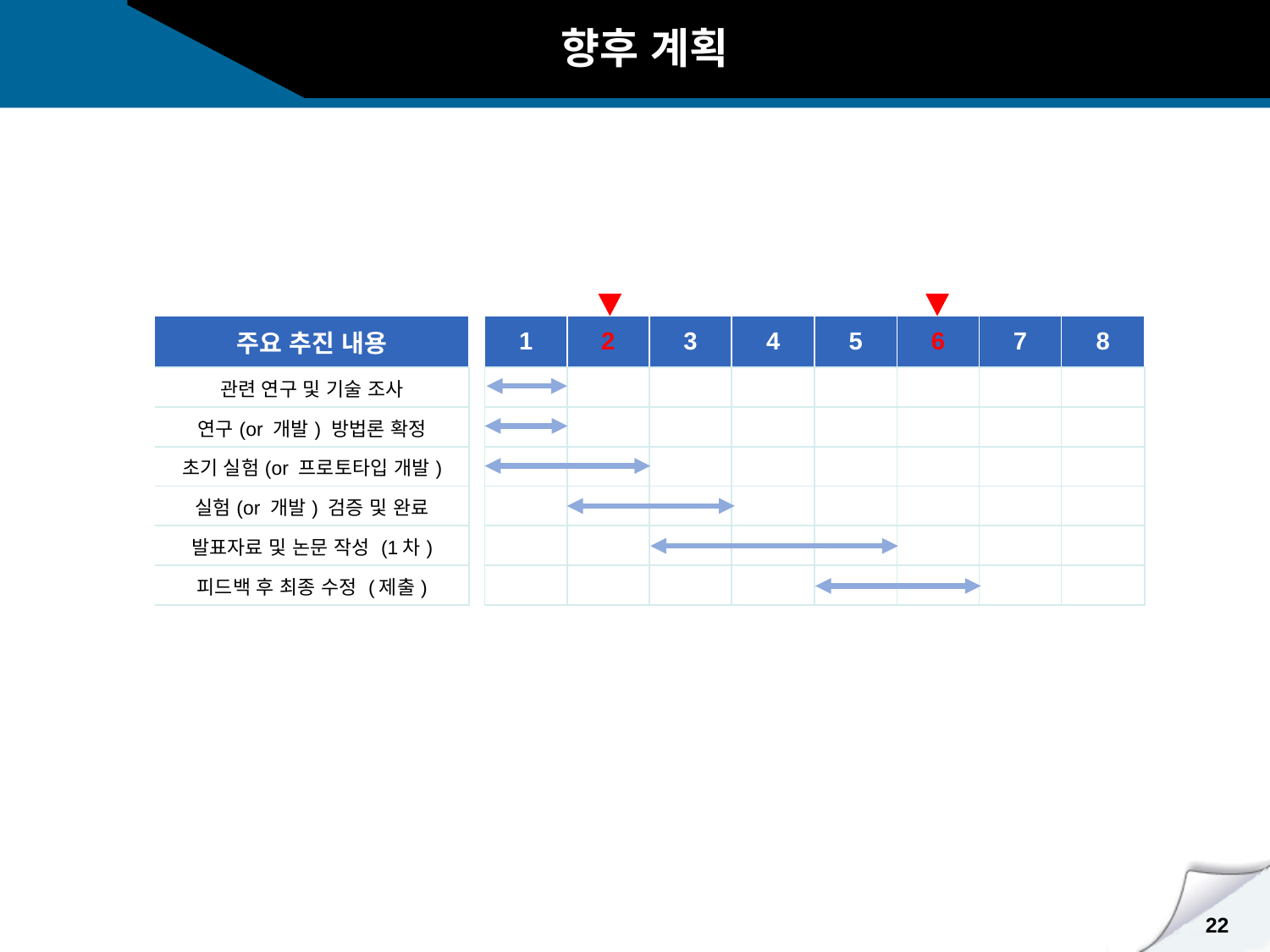

향후 계획

| 주요 추진 내용 |
| --- |
| 관련 연구 및 기술 조사 |
| 연구(or 개발) 방법론 확정 |
| 초기 실험(or 프로토타입 개발) |
| 실험(or 개발) 검증 및 완료 |
| 발표자료 및 논문 작성 (1차) |
| 피드백 후 최종 수정 (제출) |
| 1 | 2 | 3 | 4 | 5 | 6 | 7 | 8 |
| --- | --- | --- | --- | --- | --- | --- | --- |
|  |  |  |  |  |  |  |  |
|  |  |  |  |  |  |  |  |
|  |  |  |  |  |  |  |  |
|  |  |  |  |  |  |  |  |
|  |  |  |  |  |  |  |  |
|  |  |  |  |  |  |  |  |